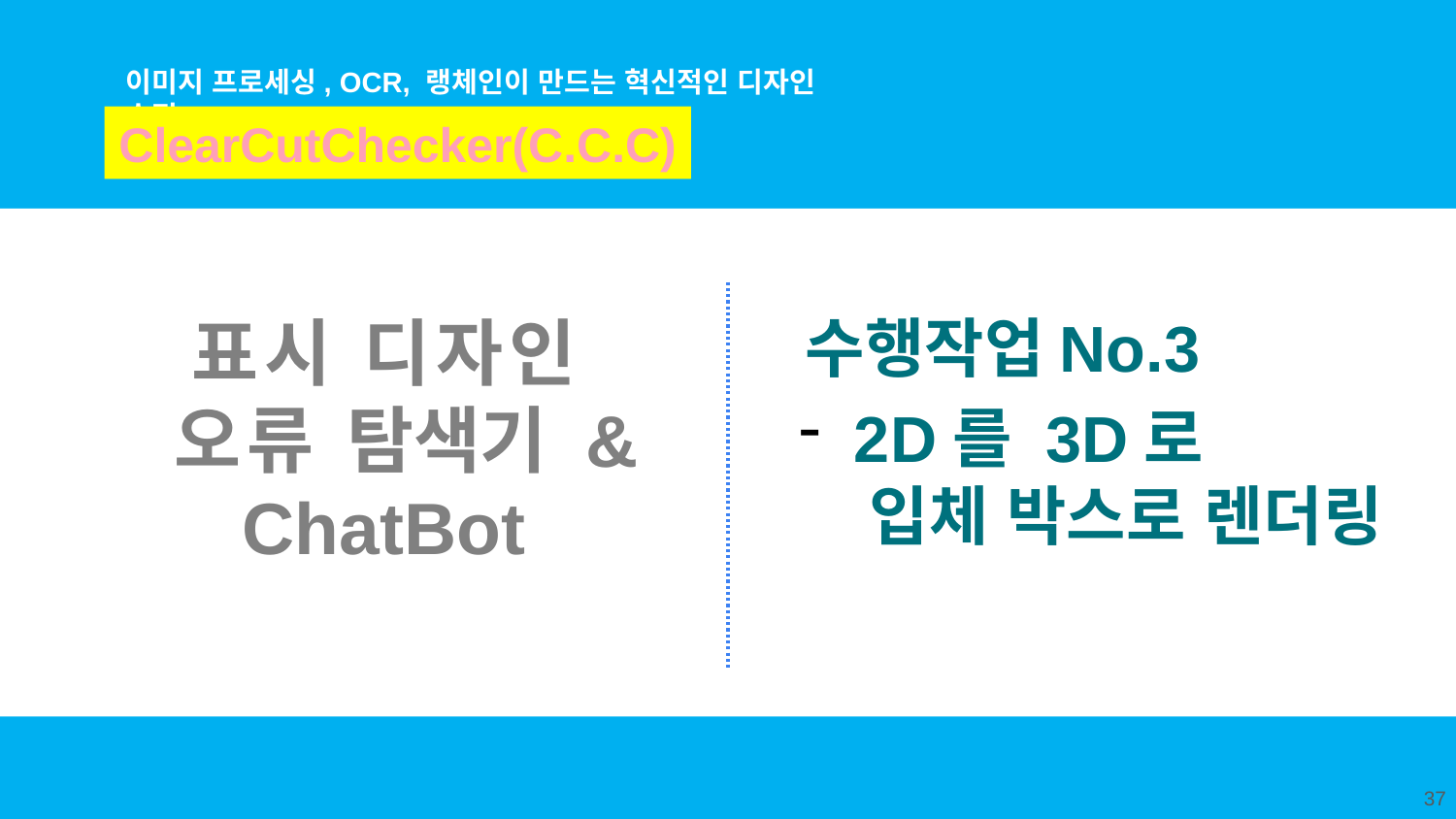

이미지 프로세싱, OCR, 랭체인이 만드는 혁신적인 디자인 수정
ClearCutChecker(C.C.C)

표시 디자인
 오류 탐색기 & ChatBot
수행작업No.3
2D를 3D로
   입체 박스로 렌더링